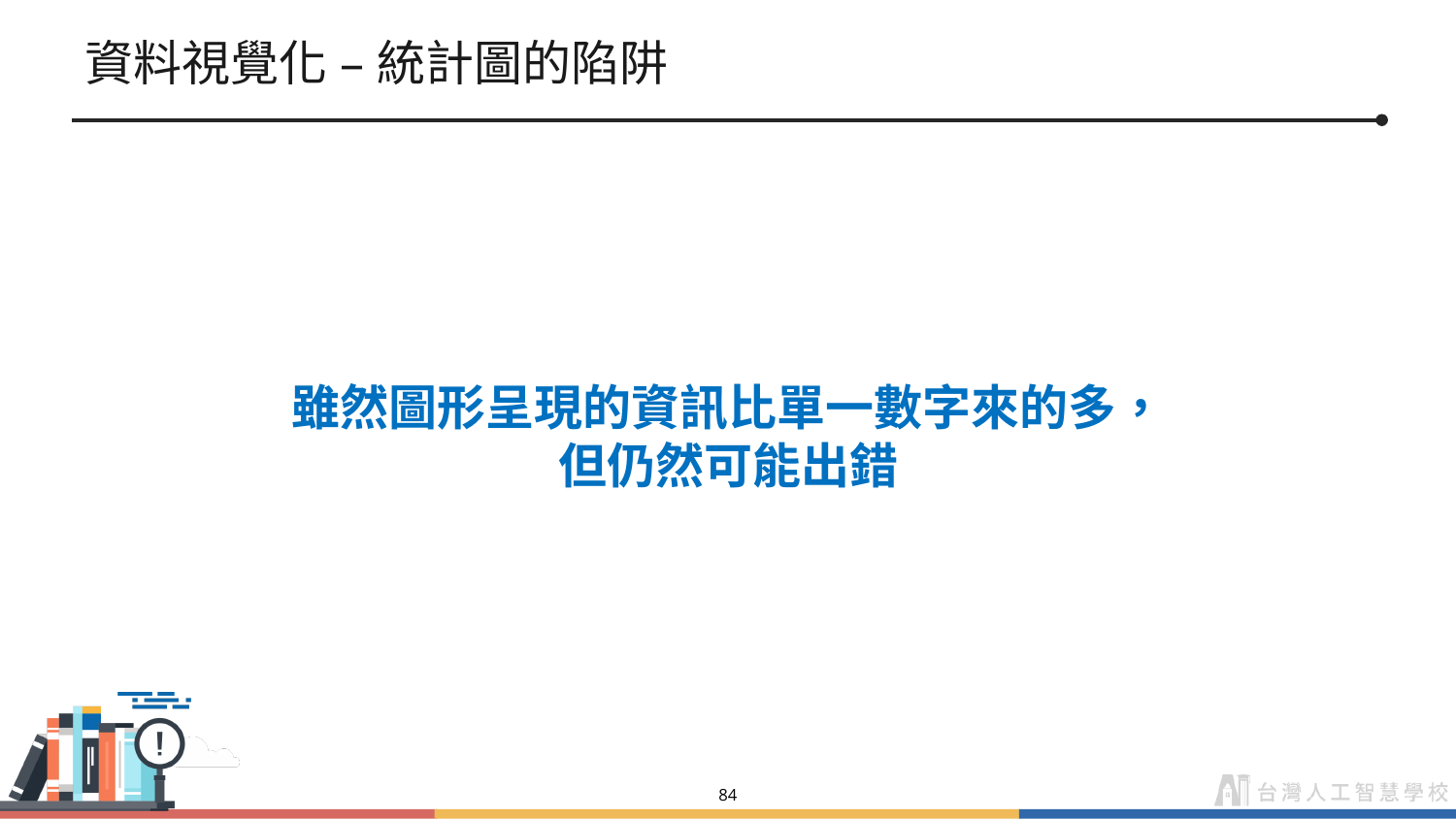

# 資料視覺化 – 統計圖的陷阱
雖然圖形呈現的資訊比單一數字來的多，
但仍然可能出錯
84